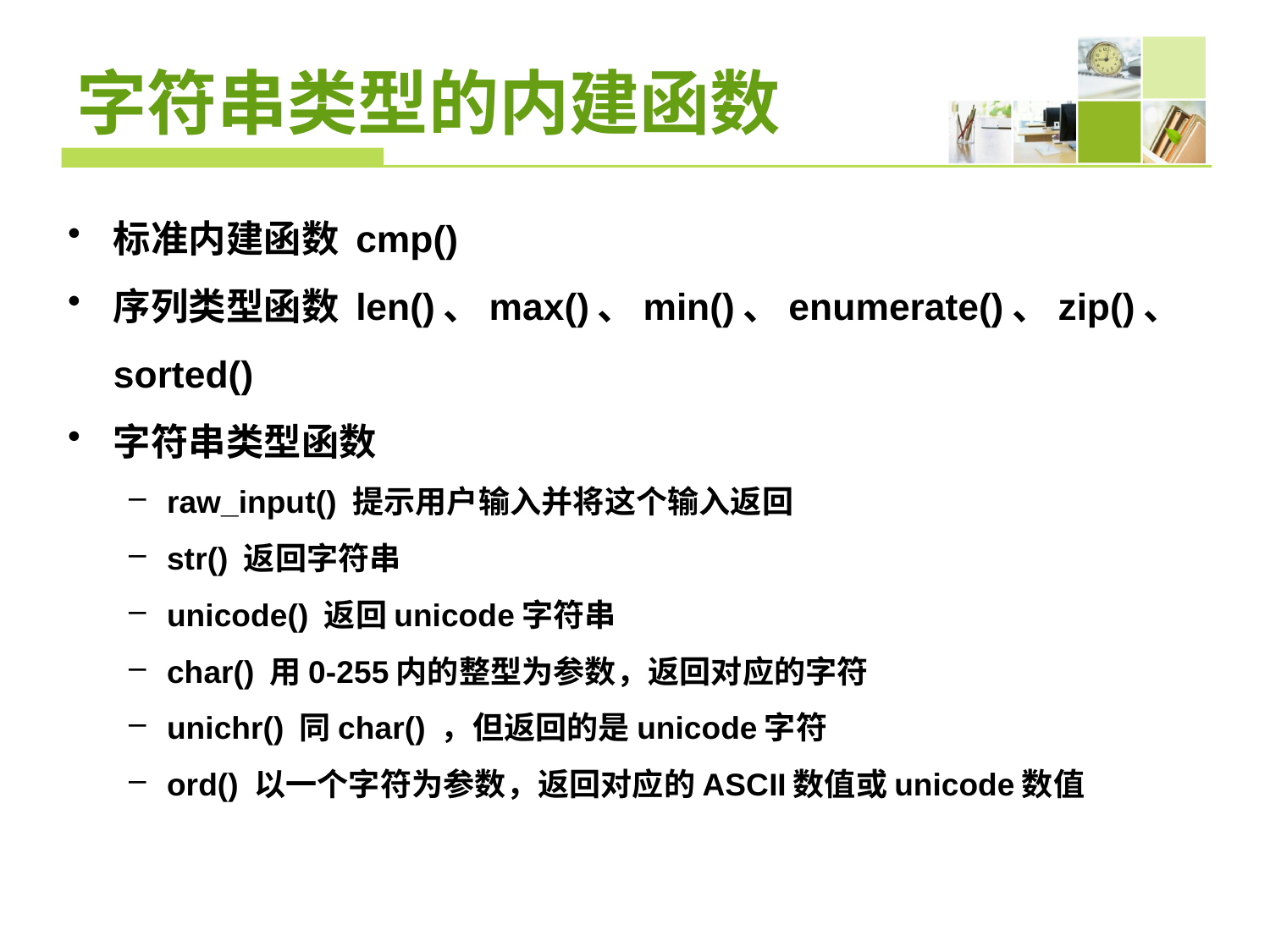

# 字符串类型的内建函数
标准内建函数 cmp()
序列类型函数 len()、max()、min()、enumerate()、zip()、sorted()
字符串类型函数
raw_input() 提示用户输入并将这个输入返回
str() 返回字符串
unicode() 返回unicode字符串
char() 用0-255内的整型为参数，返回对应的字符
unichr() 同char() ，但返回的是unicode字符
ord() 以一个字符为参数，返回对应的ASCII数值或unicode数值